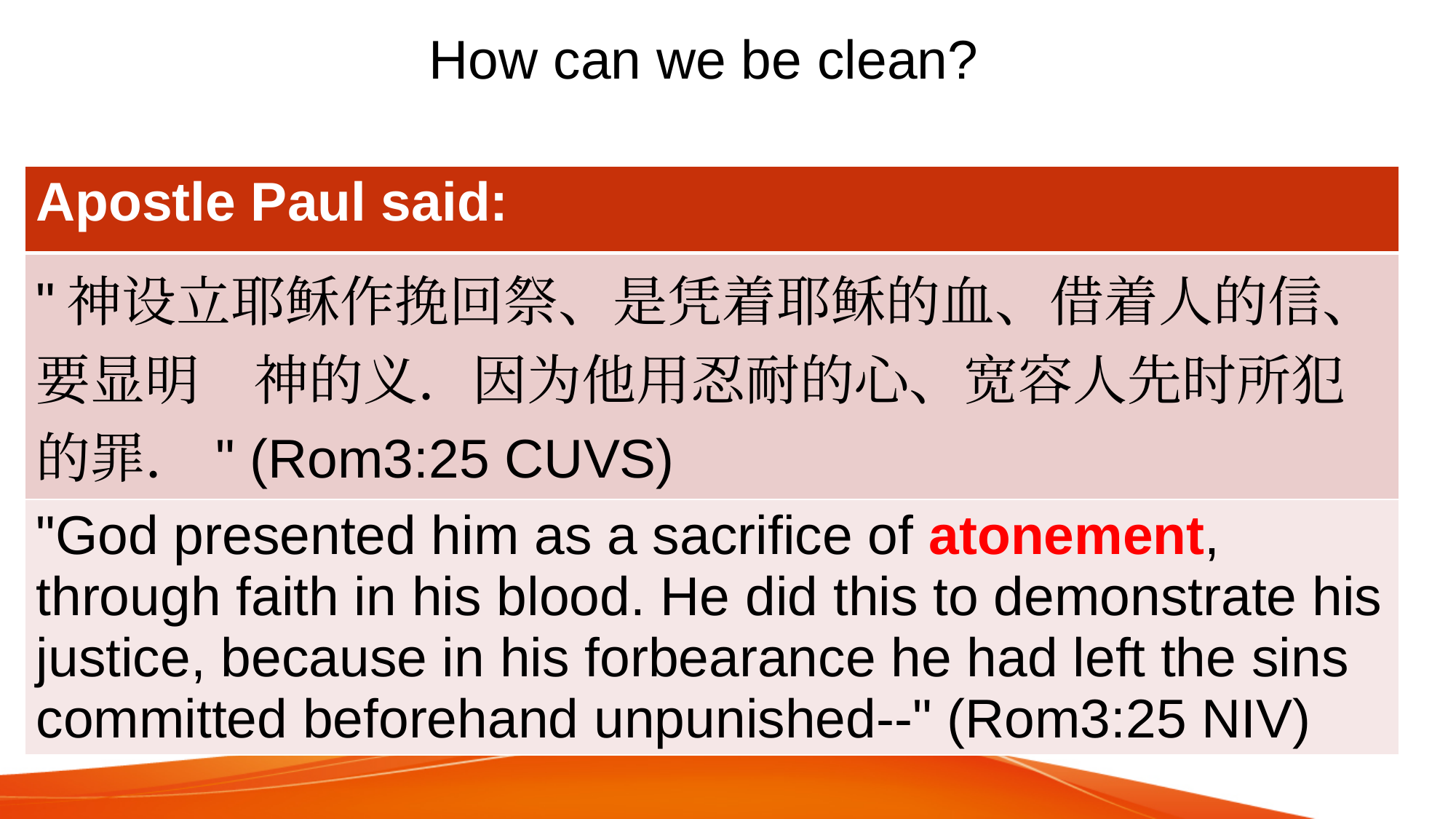

# How can we be clean?
| Apostle Paul said: |
| --- |
| "神设立耶稣作挽回祭、是凭着耶稣的血、借着人的信、要显明　神的义．因为他用忍耐的心、宽容人先时所犯的罪．" (Rom3:25 CUVS) |
| "God presented him as a sacrifice of atonement, through faith in his blood. He did this to demonstrate his justice, because in his forbearance he had left the sins committed beforehand unpunished--" (Rom3:25 NIV) |